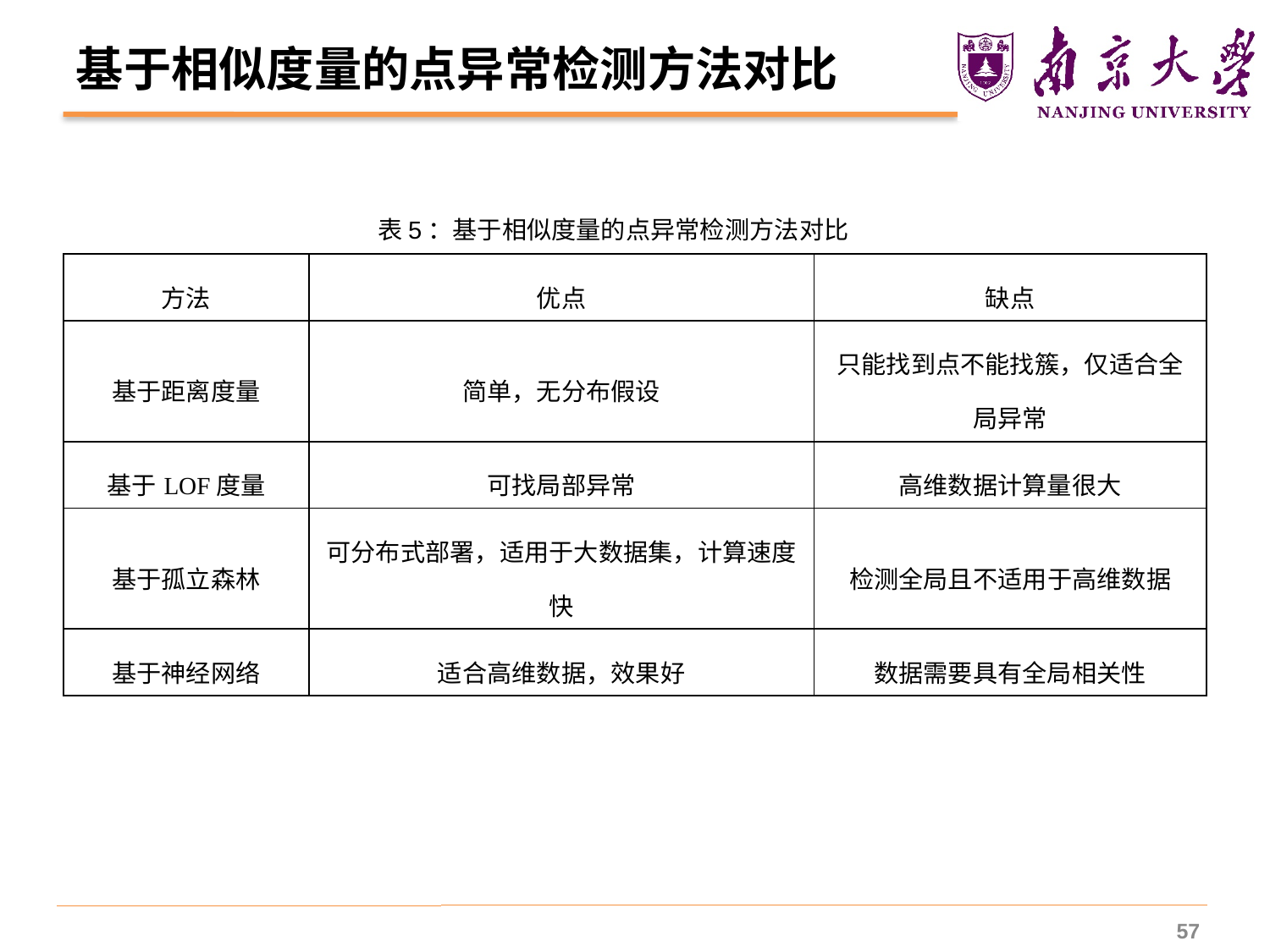

# 基于相似度量的点异常检测方法对比
表5：基于相似度量的点异常检测方法对比
| 方法 | 优点 | 缺点 |
| --- | --- | --- |
| 基于距离度量 | 简单，无分布假设 | 只能找到点不能找簇，仅适合全局异常 |
| 基于LOF度量 | 可找局部异常 | 高维数据计算量很大 |
| 基于孤立森林 | 可分布式部署，适用于大数据集，计算速度快 | 检测全局且不适用于高维数据 |
| 基于神经网络 | 适合高维数据，效果好 | 数据需要具有全局相关性 |
57